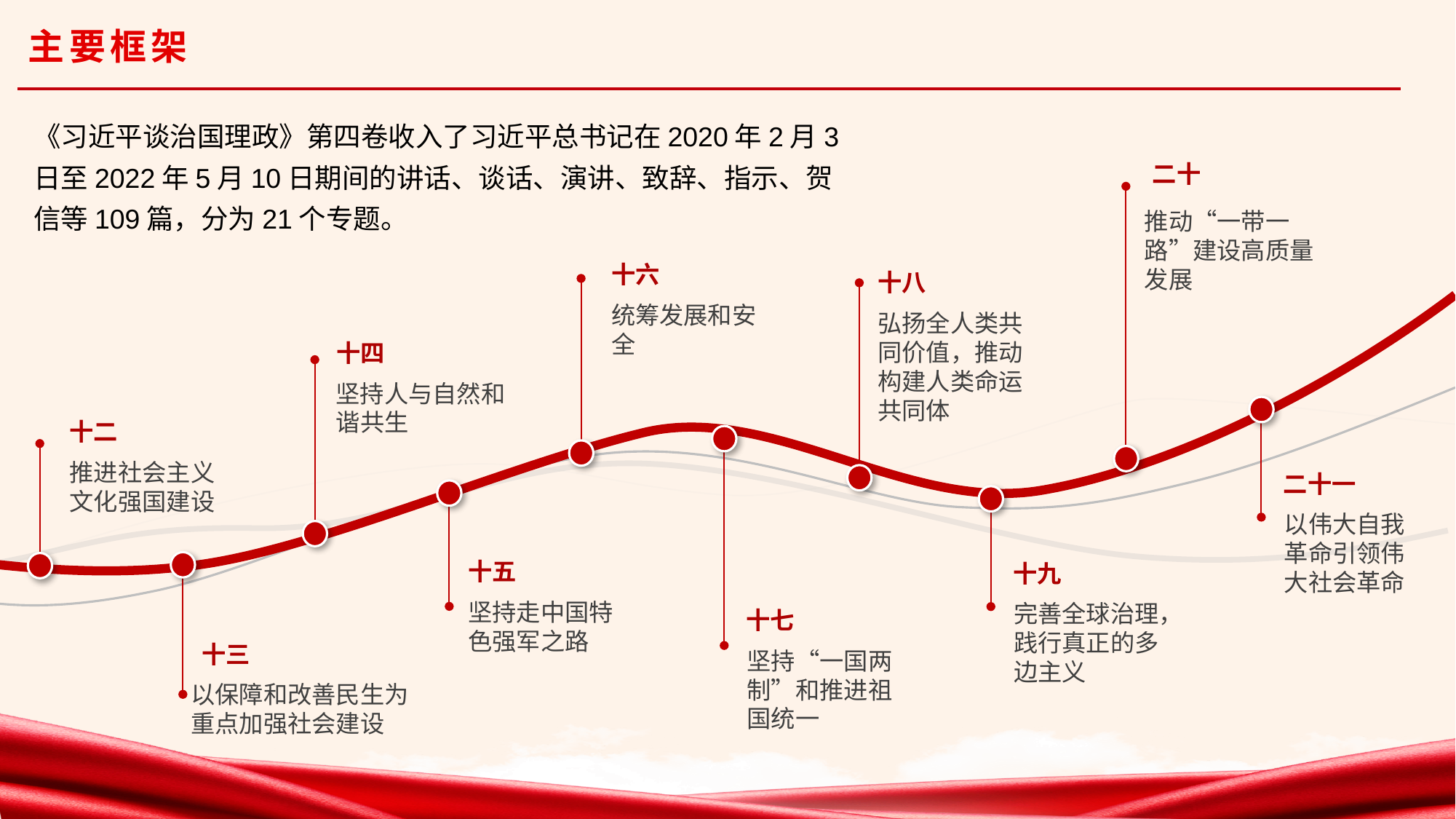

主要框架
《习近平谈治国理政》第四卷收入了习近平总书记在2020年2月3日至2022年5月10日期间的讲话、谈话、演讲、致辞、指示、贺信等109篇，分为21个专题。
二十
推动“一带一路”建设高质量发展
十六
十八

统筹发展和安全
弘扬全人类共同价值，推动构建人类命运共同体
十四
坚持人与自然和谐共生

十二

推进社会主义文化强国建设
二十一

以伟大自我革命引领伟大社会革命

十五

十九

坚持走中国特色强军之路
完善全球治理，践行真正的多边主义
十七
十三
坚持“一国两制”和推进祖国统一
以保障和改善民生为重点加强社会建设